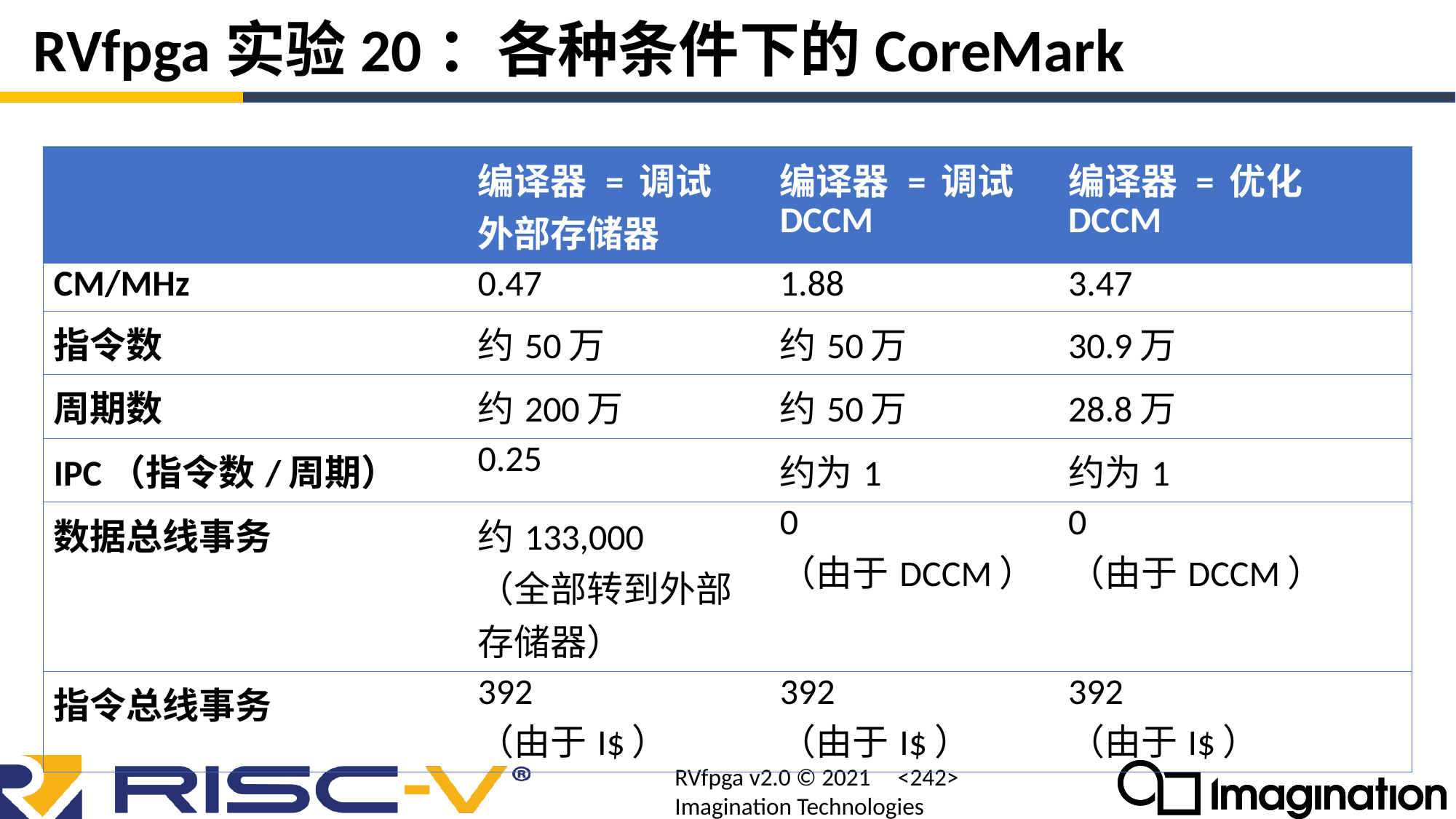

# RVfpga实验20：各种条件下的CoreMark
|  | 编译器 = 调试 外部存储器 | 编译器 = 调试 DCCM | 编译器 = 优化 DCCM |
| --- | --- | --- | --- |
| CM/MHz | 0.47 | 1.88 | 3.47 |
| 指令数 | 约50万 | 约50万 | 30.9万 |
| 周期数 | 约200万 | 约50万 | 28.8万 |
| IPC（指令数/周期） | 0.25 | 约为1 | 约为1 |
| 数据总线事务 | 约133,000 （全部转到外部存储器） | 0 （由于DCCM） | 0 （由于DCCM） |
| 指令总线事务 | 392 （由于I$） | 392 （由于I$） | 392 （由于I$） |